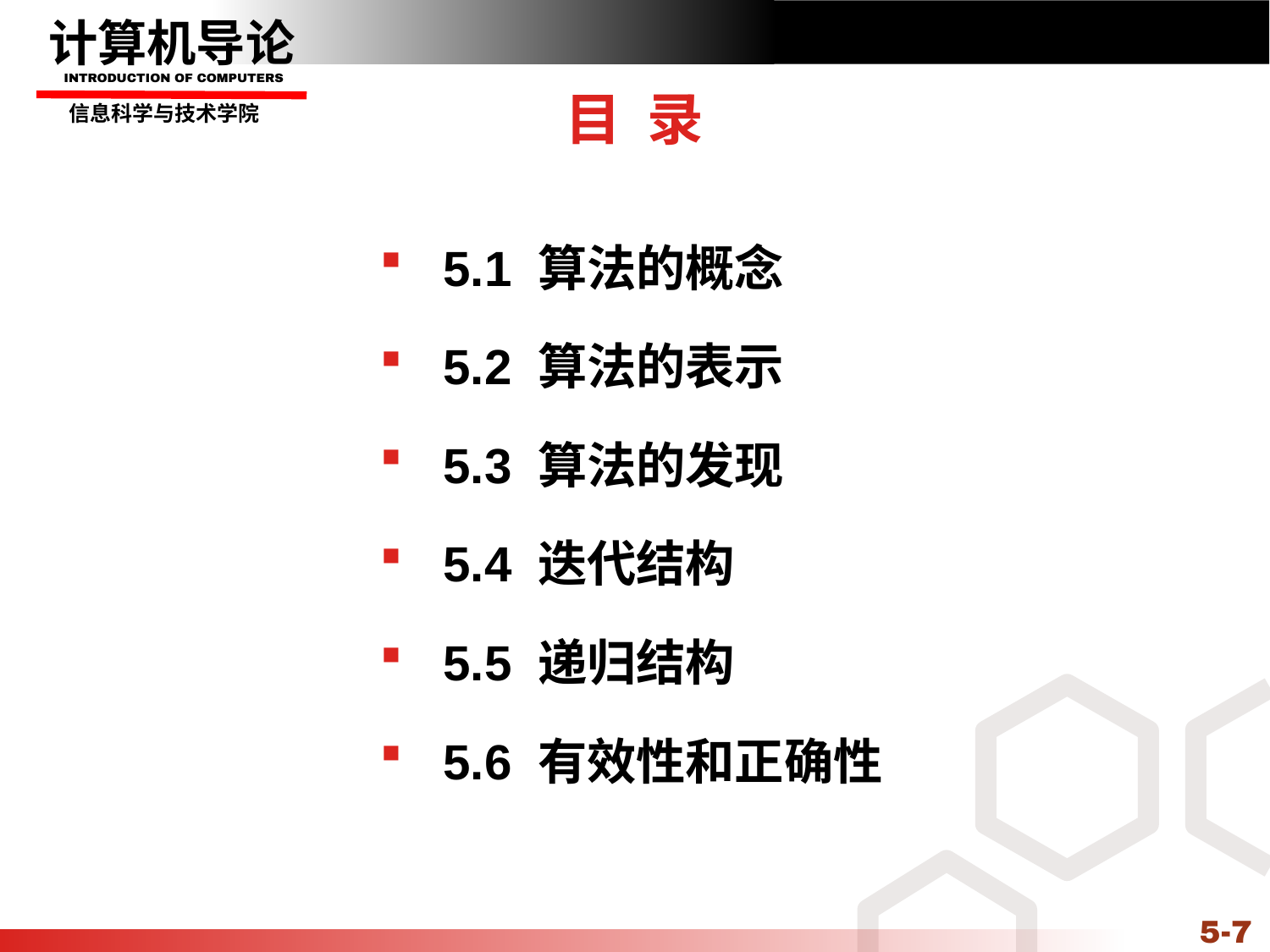

# 目  录
5.1 算法的概念
5.2 算法的表示
5.3 算法的发现
5.4 迭代结构
5.5 递归结构
5.6 有效性和正确性
5-7